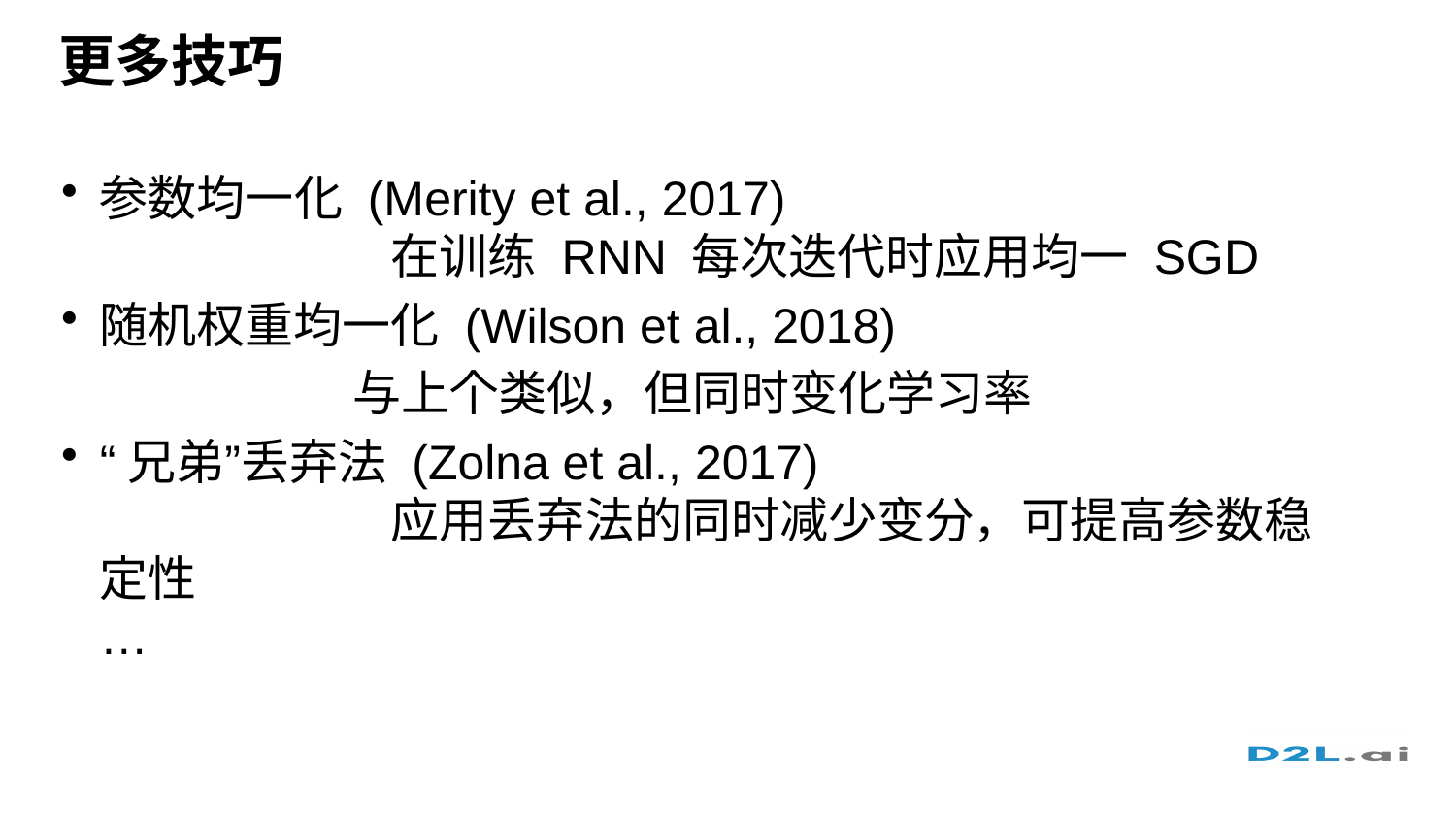

# 更多技巧
参数均一化 (Merity et al., 2017)
		在训练 RNN 每次迭代时应用均一 SGD
随机权重均一化 (Wilson et al., 2018)
  		与上个类似，但同时变化学习率
“兄弟”丢弃法 (Zolna et al., 2017)
		应用丢弃法的同时减少变分，可提高参数稳定性
…